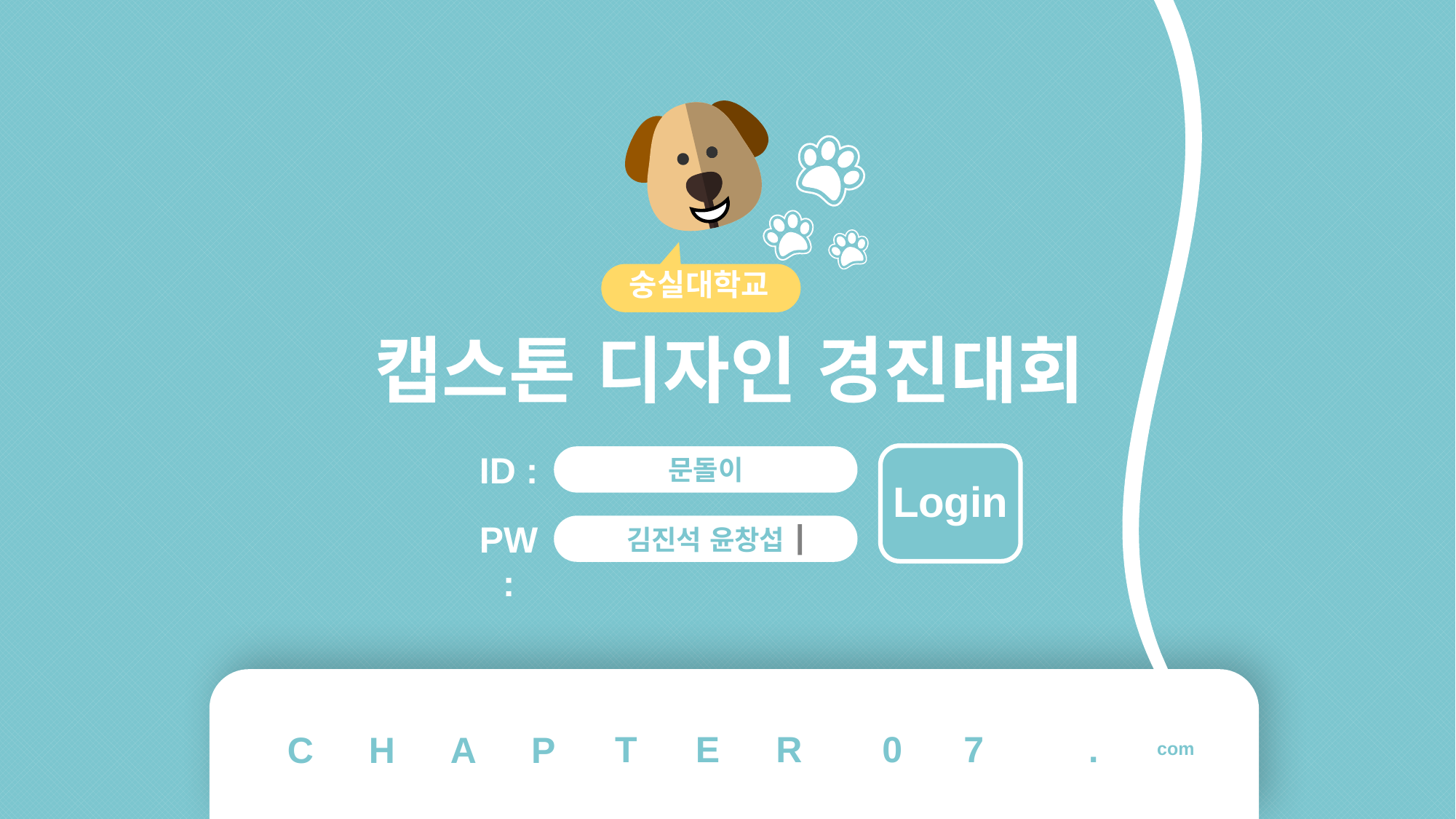

숭실대학교

캡스톤 디자인 경진대회
ID :

Login
문돌이
PW :
김진석 윤창섭

7
.
com
T
E
R
0
C
H
A
P